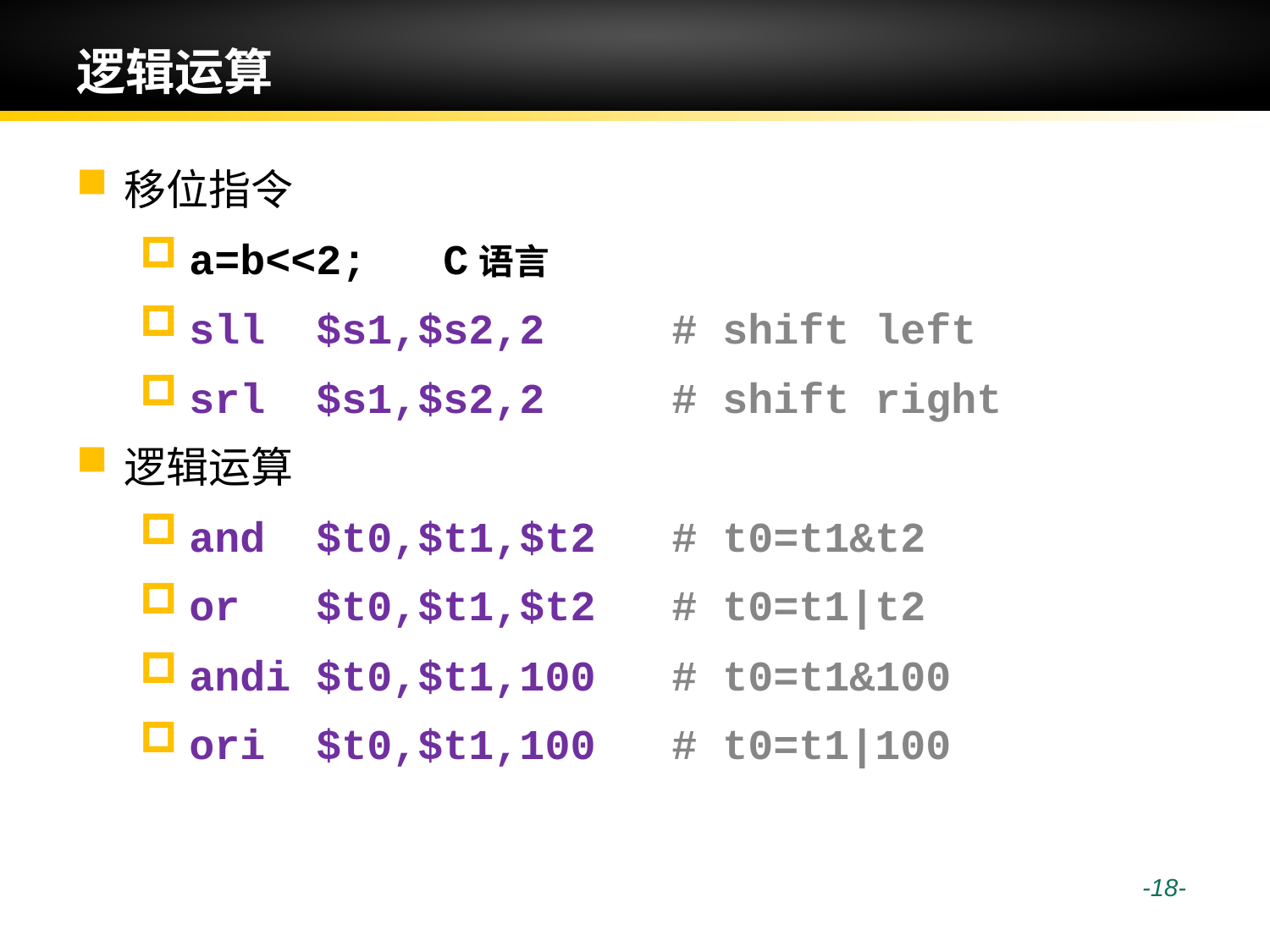

# 逻辑运算
移位指令
a=b<<2;   C语言
sll  $s1,$s2,2     # shift left
srl  $s1,$s2,2     # shift right
逻辑运算
and  $t0,$t1,$t2   # t0=t1&t2
or   $t0,$t1,$t2   # t0=t1|t2
andi $t0,$t1,100   # t0=t1&100
ori  $t0,$t1,100   # t0=t1|100

 -18-